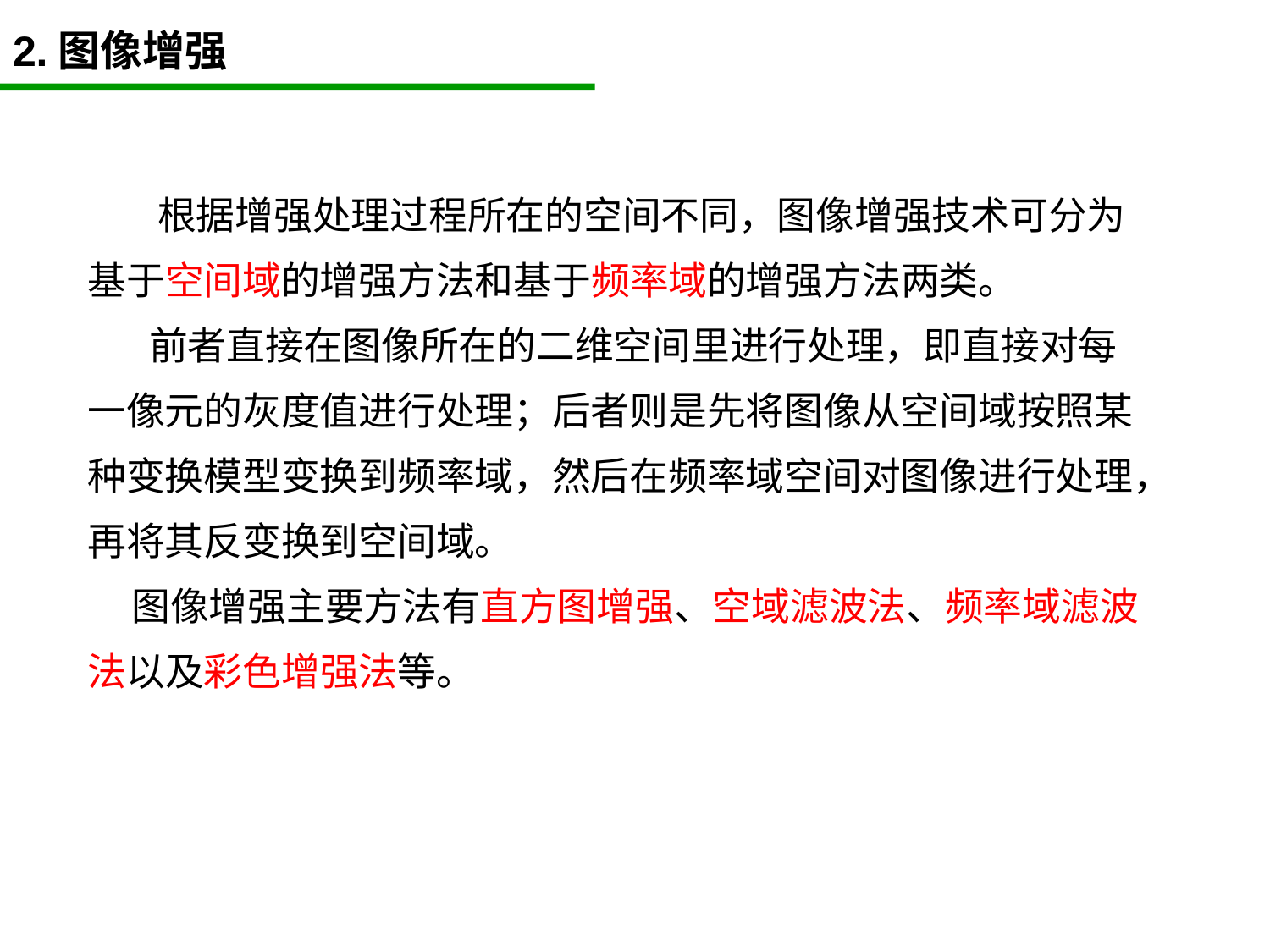

# 2.图像增强
       根据增强处理过程所在的空间不同，图像增强技术可分为基于空间域的增强方法和基于频率域的增强方法两类。
      前者直接在图像所在的二维空间里进行处理，即直接对每一像元的灰度值进行处理；后者则是先将图像从空间域按照某种变换模型变换到频率域，然后在频率域空间对图像进行处理，再将其反变换到空间域。
    图像增强主要方法有直方图增强、空域滤波法、频率域滤波法以及彩色增强法等。